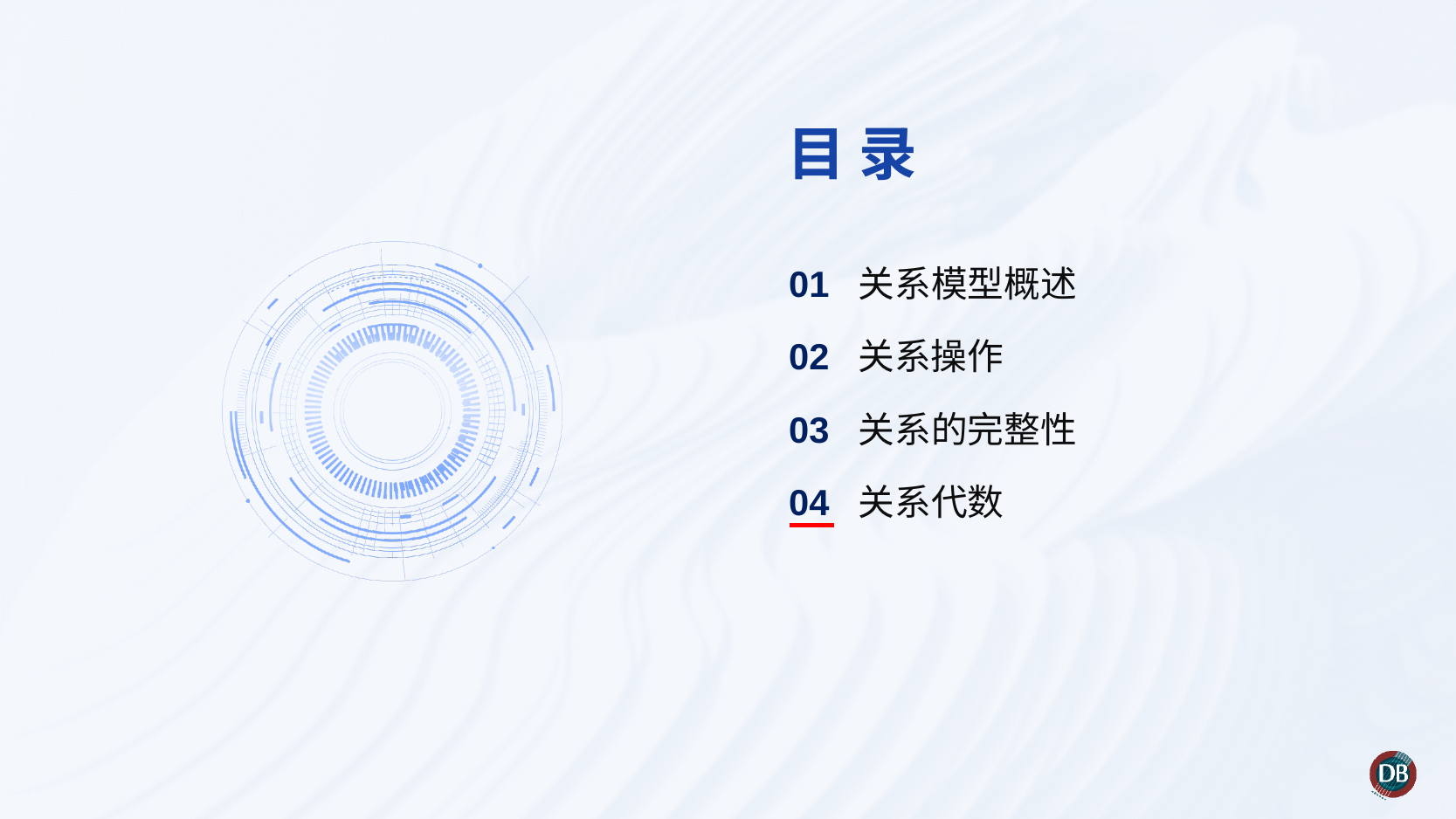

01  关系模型概述
02  关系操作
03  关系的完整性
04  关系代数